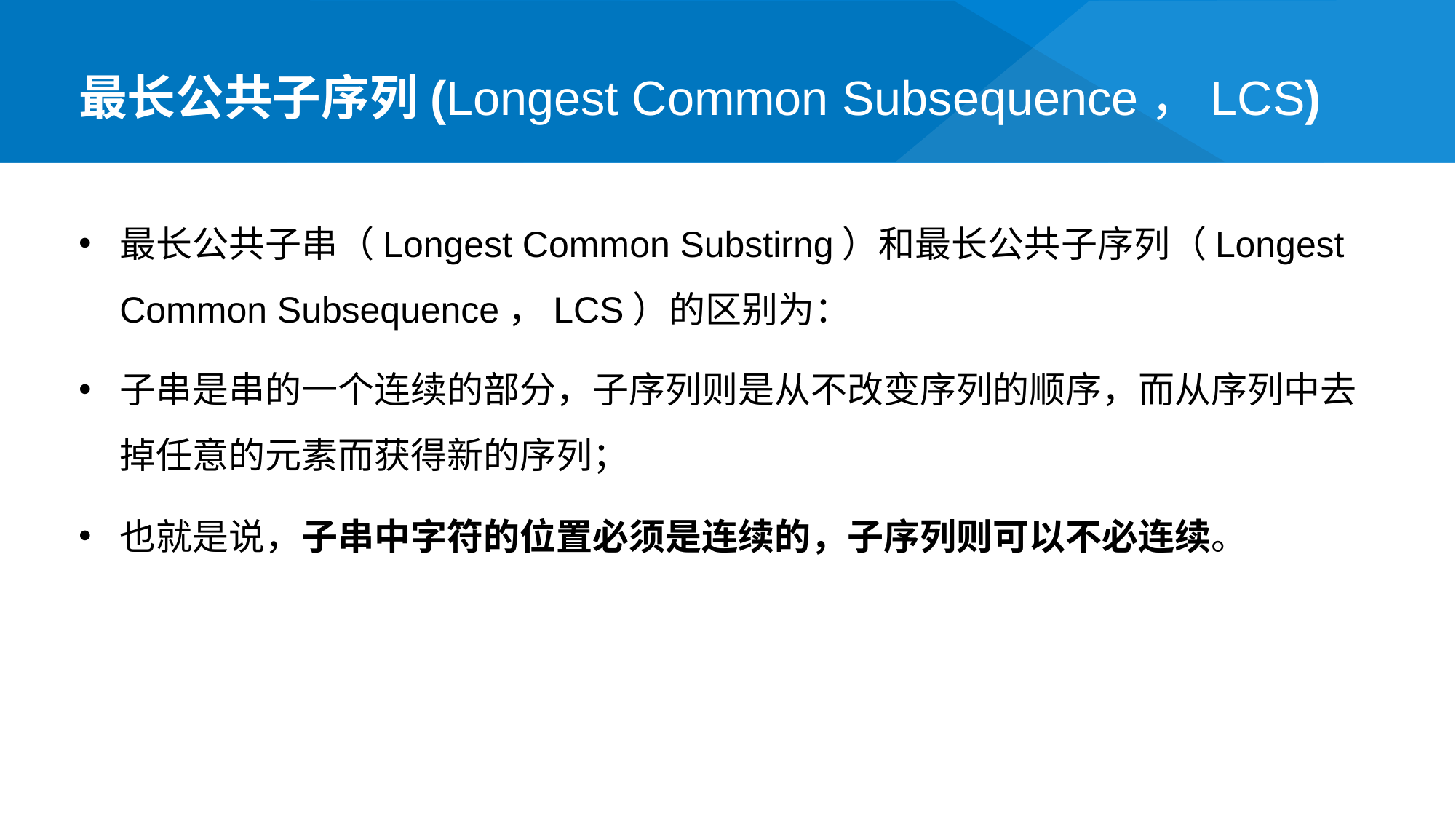

最长公共子序列(Longest Common Subsequence，LCS)
最长公共子串（Longest Common Substirng）和最长公共子序列（Longest Common Subsequence，LCS）的区别为：
子串是串的一个连续的部分，子序列则是从不改变序列的顺序，而从序列中去掉任意的元素而获得新的序列；
也就是说，子串中字符的位置必须是连续的，子序列则可以不必连续。